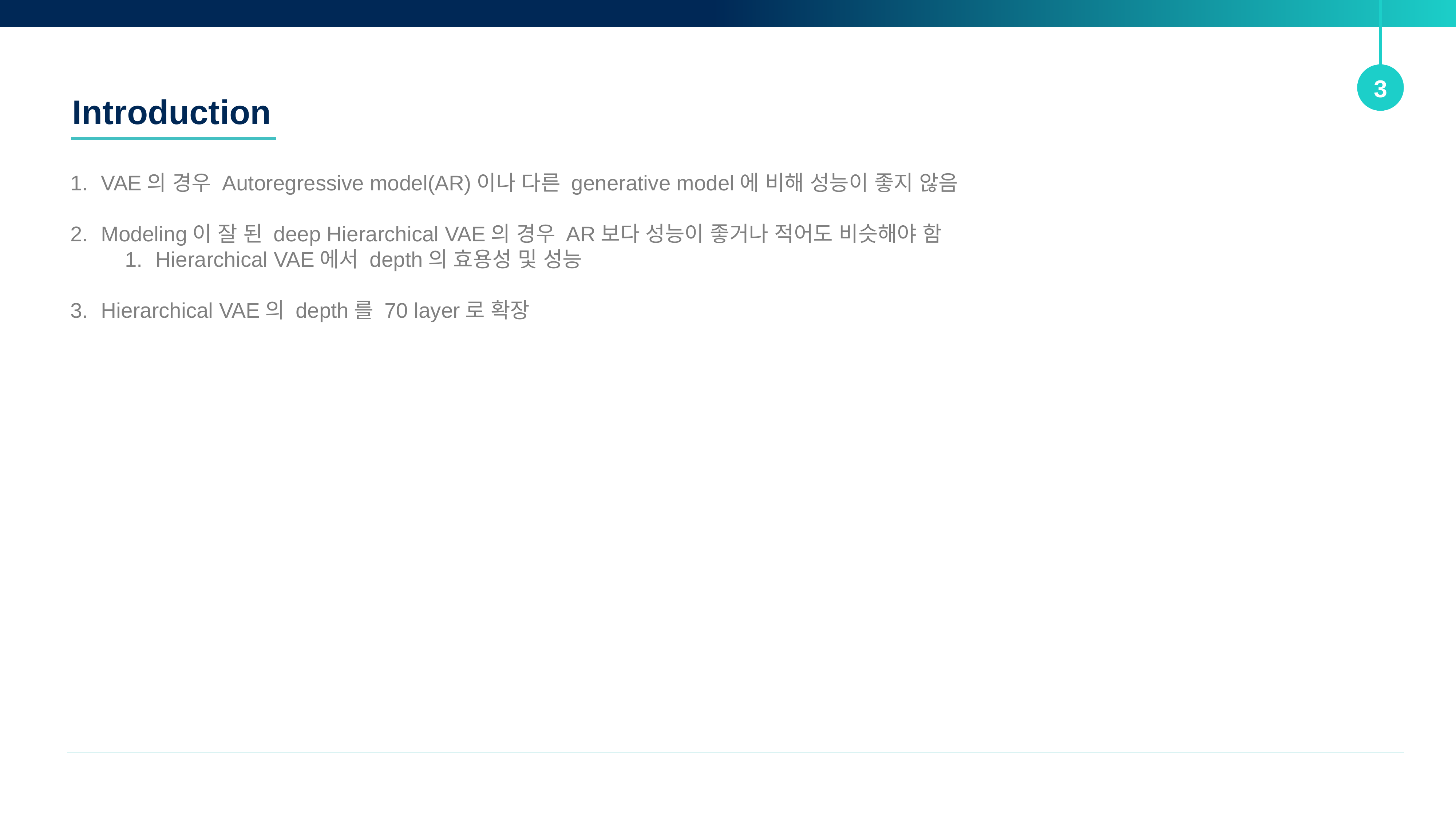

3
Introduction
VAE의 경우 Autoregressive model(AR)이나 다른 generative model에 비해 성능이 좋지 않음

Modeling이 잘 된 deep Hierarchical VAE의 경우 AR보다 성능이 좋거나 적어도 비슷해야 함
Hierarchical VAE에서 depth의 효용성 및 성능

Hierarchical VAE의 depth를 70 layer로 확장